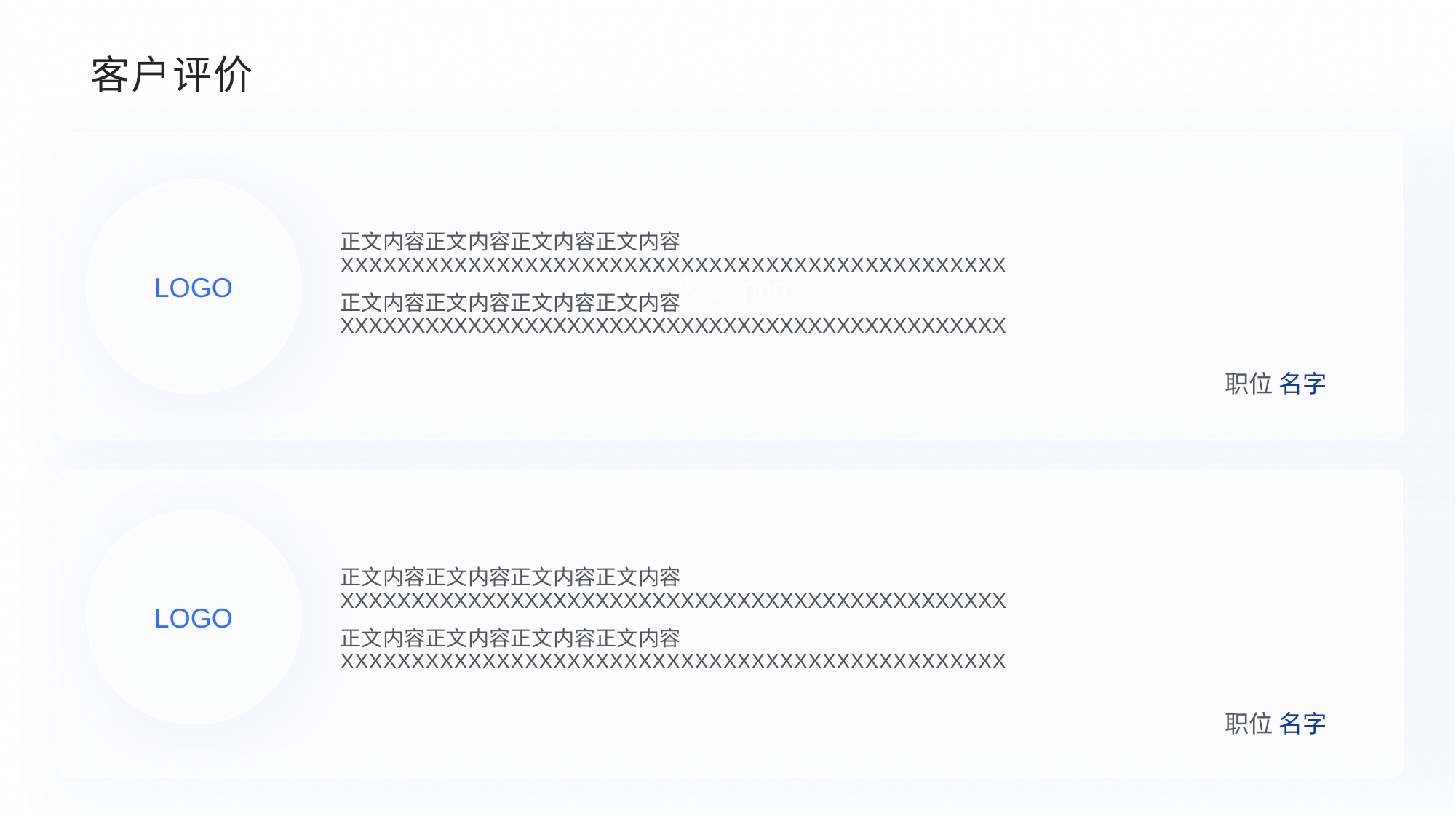

客户评价
来也.png
LOGO
正文内容正文内容正文内容正文内容XXXXXXXXXXXXXXXXXXXXXXXXXXXXXXXXXXXXXXXXXXXXXXX
正文内容正文内容正文内容正文内容XXXXXXXXXXXXXXXXXXXXXXXXXXXXXXXXXXXXXXXXXXXXXXX

职位 名字

LOGO
正文内容正文内容正文内容正文内容XXXXXXXXXXXXXXXXXXXXXXXXXXXXXXXXXXXXXXXXXXXXXXX
正文内容正文内容正文内容正文内容XXXXXXXXXXXXXXXXXXXXXXXXXXXXXXXXXXXXXXXXXXXXXXX

职位 名字